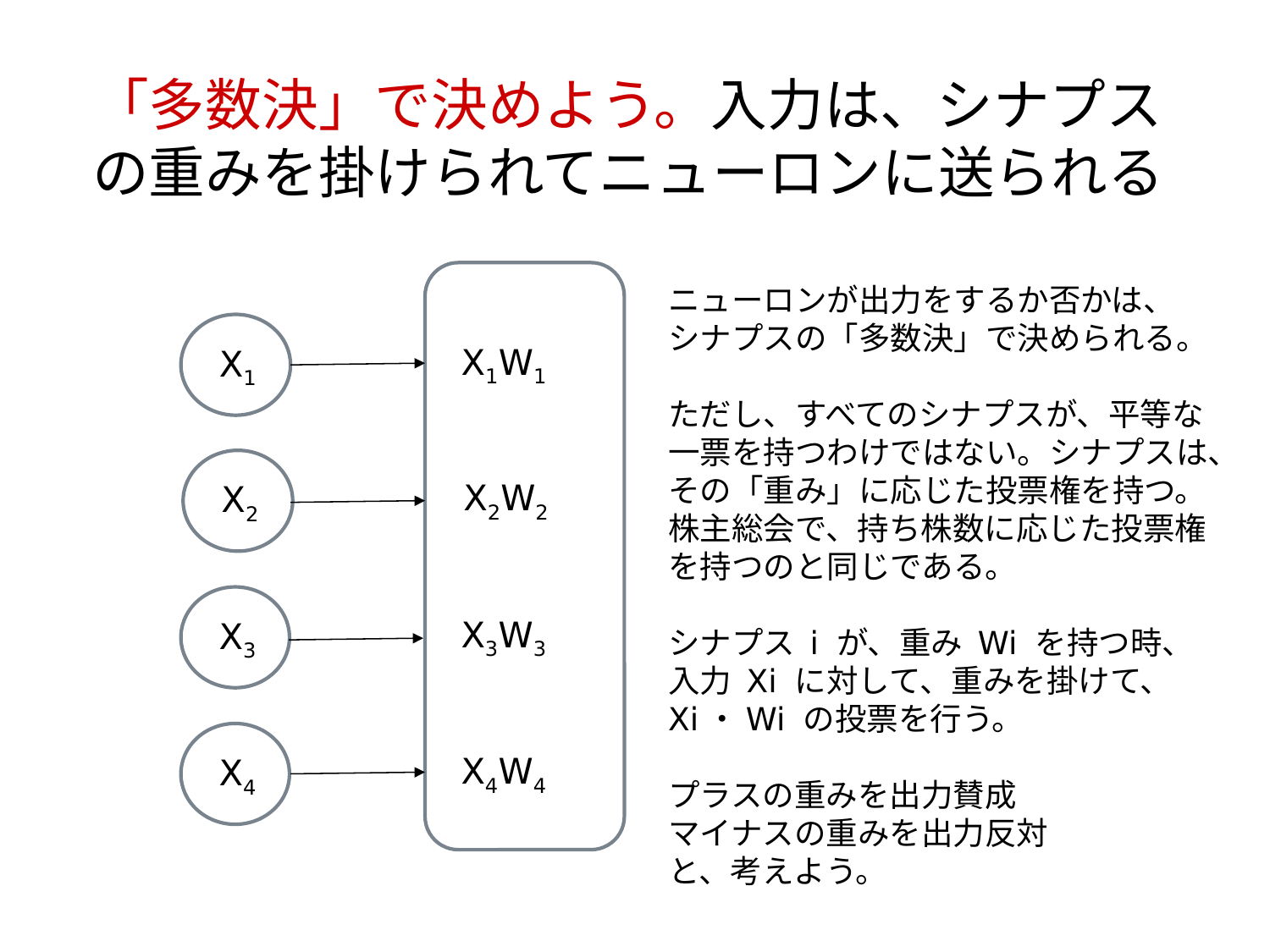

# 「多数決」で決めよう。入力は、シナプスの重みを掛けられてニューロンに送られる

ニューロンが出力をするか否かは、
シナプスの「多数決」で決められる。

ただし、すべてのシナプスが、平等な
一票を持つわけではない。シナプスは、
その「重み」に応じた投票権を持つ。
株主総会で、持ち株数に応じた投票権
を持つのと同じである。

シナプス i が、重み Wi を持つ時、
入力 Xi に対して、重みを掛けて、
Xi・Wi の投票を行う。

プラスの重みを出力賛成
マイナスの重みを出力反対
と、考えよう。

X1
X1W1

X2
X2W2

X3
X3W3

X4
X4W4